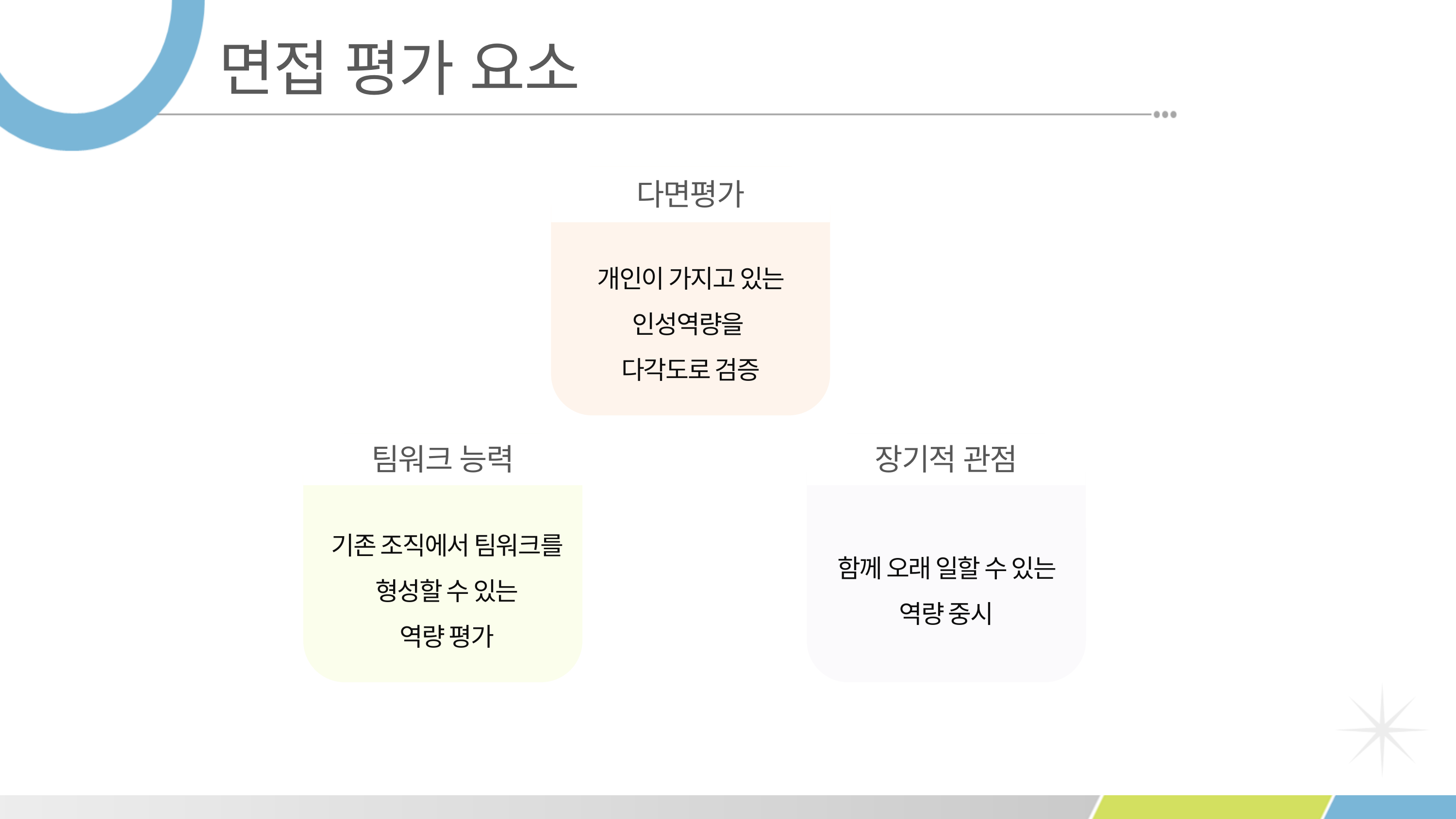

면접 평가 요소

다면평가
개인이 가지고 있는 인성역량을
다각도로 검증

팀워크 능력

장기적 관점
기존 조직에서 팀워크를 형성할 수 있는
역량 평가
함께 오래 일할 수 있는 역량 중시